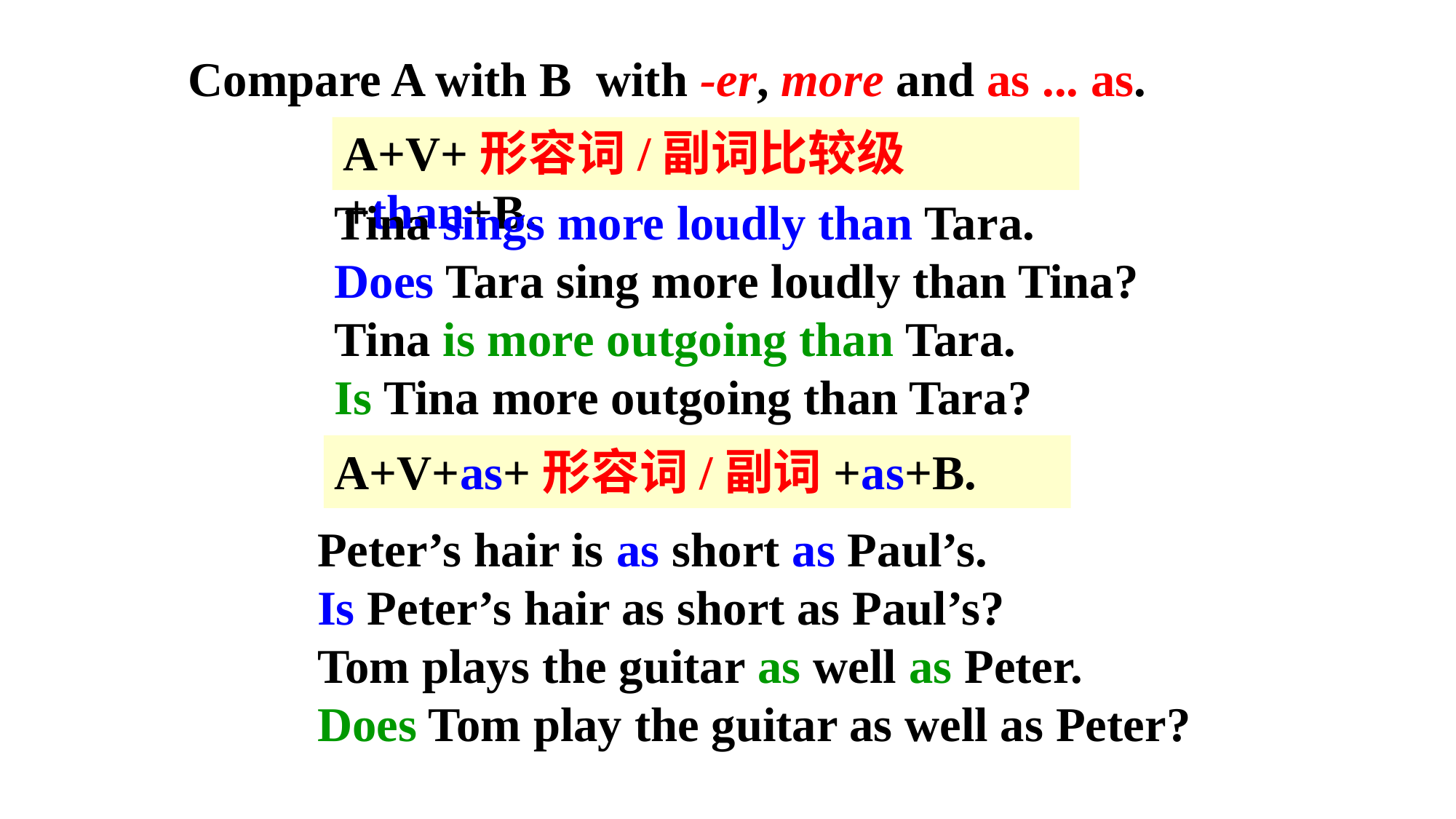

Compare A with B  with -er, more and as ... as.
A+V+形容词/副词比较级+than+B.

Tina sings more loudly than Tara.
Does Tara sing more loudly than Tina?
Tina is more outgoing than Tara.
Is Tina more outgoing than Tara?

A+V+as+形容词/副词+as+B.

Peter’s hair is as short as Paul’s.
Is Peter’s hair as short as Paul’s?
Tom plays the guitar as well as Peter.
Does Tom play the guitar as well as Peter?